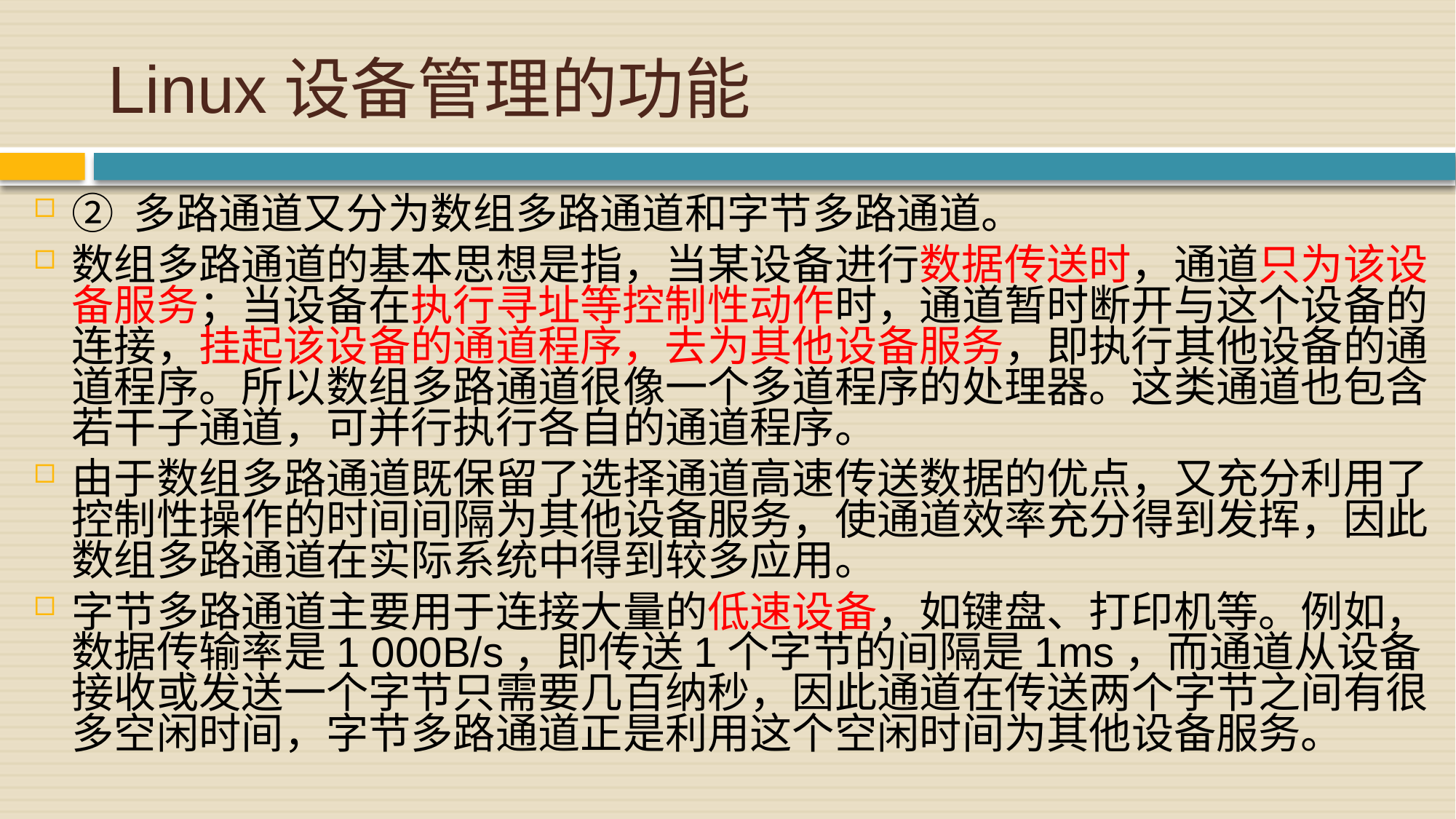

# Linux设备管理的功能
② 多路通道又分为数组多路通道和字节多路通道。
数组多路通道的基本思想是指，当某设备进行数据传送时，通道只为该设备服务；当设备在执行寻址等控制性动作时，通道暂时断开与这个设备的连接，挂起该设备的通道程序，去为其他设备服务，即执行其他设备的通道程序。所以数组多路通道很像一个多道程序的处理器。这类通道也包含若干子通道，可并行执行各自的通道程序。
由于数组多路通道既保留了选择通道高速传送数据的优点，又充分利用了控制性操作的时间间隔为其他设备服务，使通道效率充分得到发挥，因此数组多路通道在实际系统中得到较多应用。
字节多路通道主要用于连接大量的低速设备，如键盘、打印机等。例如，数据传输率是1 000B/s，即传送1个字节的间隔是1ms，而通道从设备接收或发送一个字节只需要几百纳秒，因此通道在传送两个字节之间有很多空闲时间，字节多路通道正是利用这个空闲时间为其他设备服务。